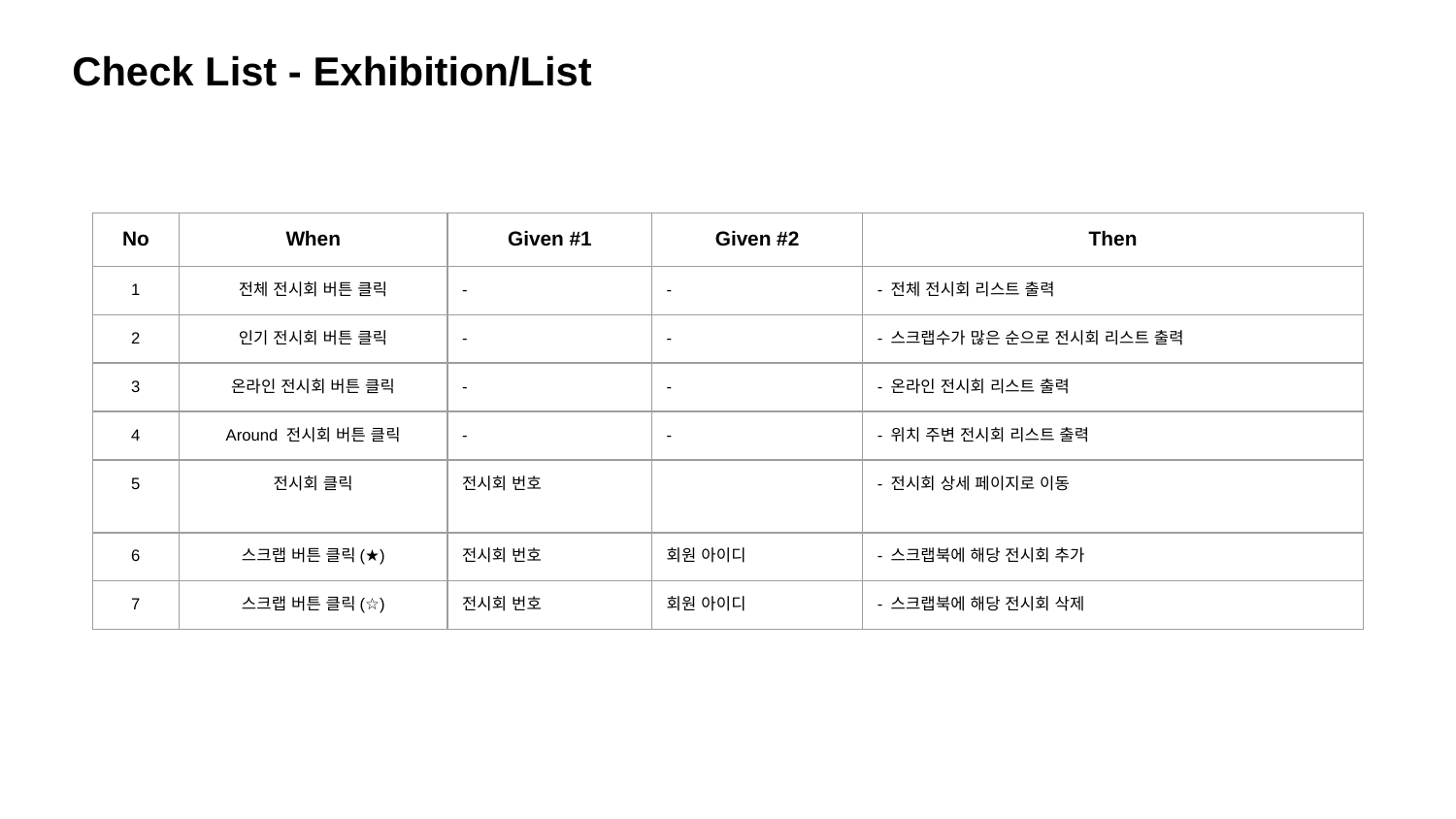

Check List - Exhibition/List
| No | When | Given #1 | Given #2 | Then |
| --- | --- | --- | --- | --- |
| 1 | 전체 전시회 버튼 클릭 | - | - | - 전체 전시회 리스트 출력 |
| 2 | 인기 전시회 버튼 클릭 | - | - | - 스크랩수가 많은 순으로 전시회 리스트 출력 |
| 3 | 온라인 전시회 버튼 클릭 | - | - | - 온라인 전시회 리스트 출력 |
| 4 | Around 전시회 버튼 클릭 | - | - | - 위치 주변 전시회 리스트 출력 |
| 5 | 전시회 클릭 | 전시회 번호 |  | - 전시회 상세 페이지로 이동 |
| 6 | 스크랩 버튼 클릭(★) | 전시회 번호 | 회원 아이디 | - 스크랩북에 해당 전시회 추가 |
| 7 | 스크랩 버튼 클릭(☆) | 전시회 번호 | 회원 아이디 | - 스크랩북에 해당 전시회 삭제 |